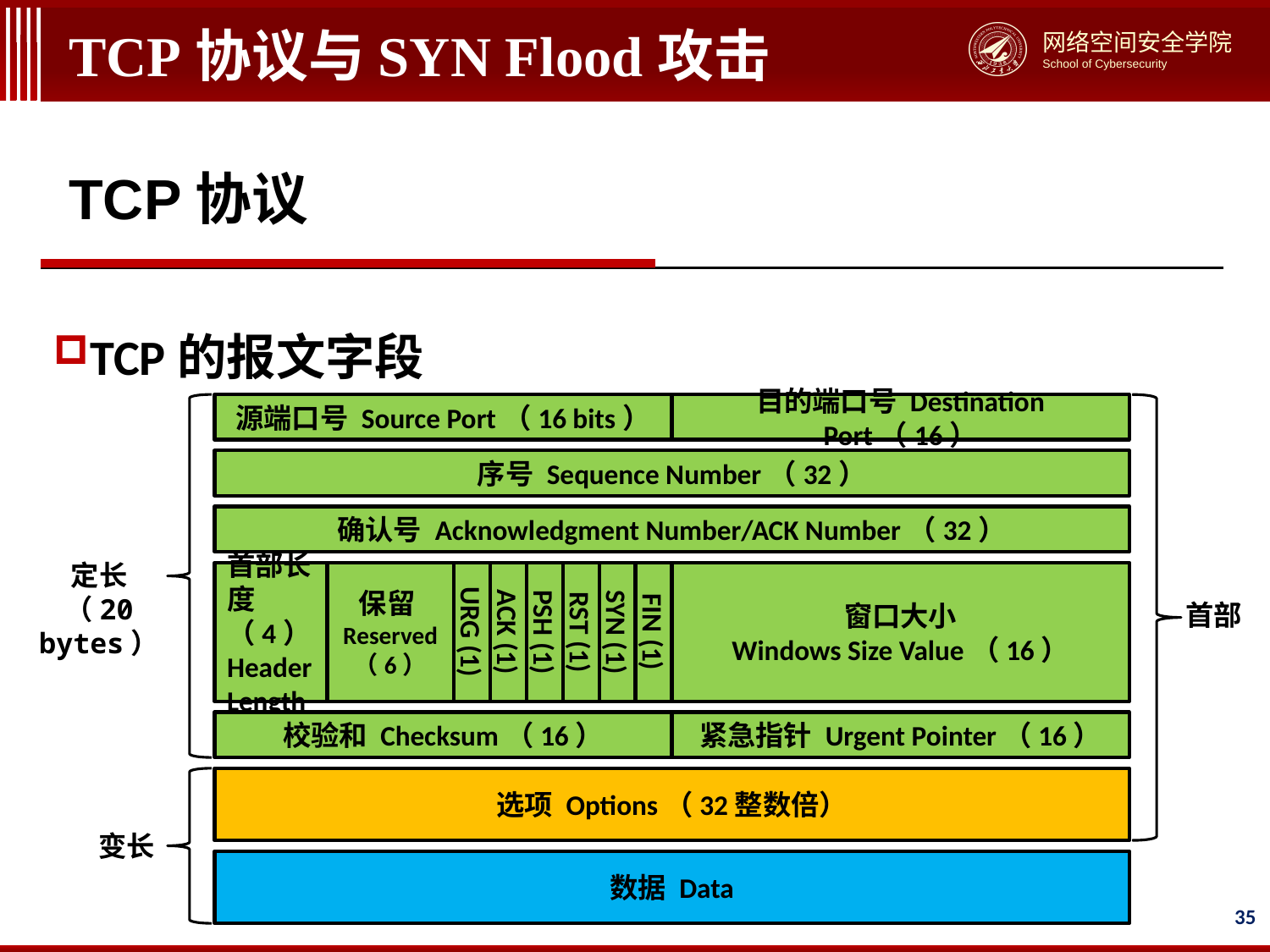

# TCP协议与SYN Flood攻击
TCP协议
TCP的报文字段

目的端口号 Destination Port（16）

源端口号 Source Port（16 bits）
序号 Sequence Number（32）
确认号 Acknowledgment Number/ACK Number（32）
定长
（20 bytes）
URG (1)
ACK (1)
PSH (1)
SYN (1)
RST (1)
FIN (1)
首部长度（4）
Header Length
保留Reserved
（6）
窗口大小
Windows Size Value（16）
首部
校验和 Checksum（16）
紧急指针 Urgent Pointer（16）

选项 Options（32整数倍）
变长
数据 Data